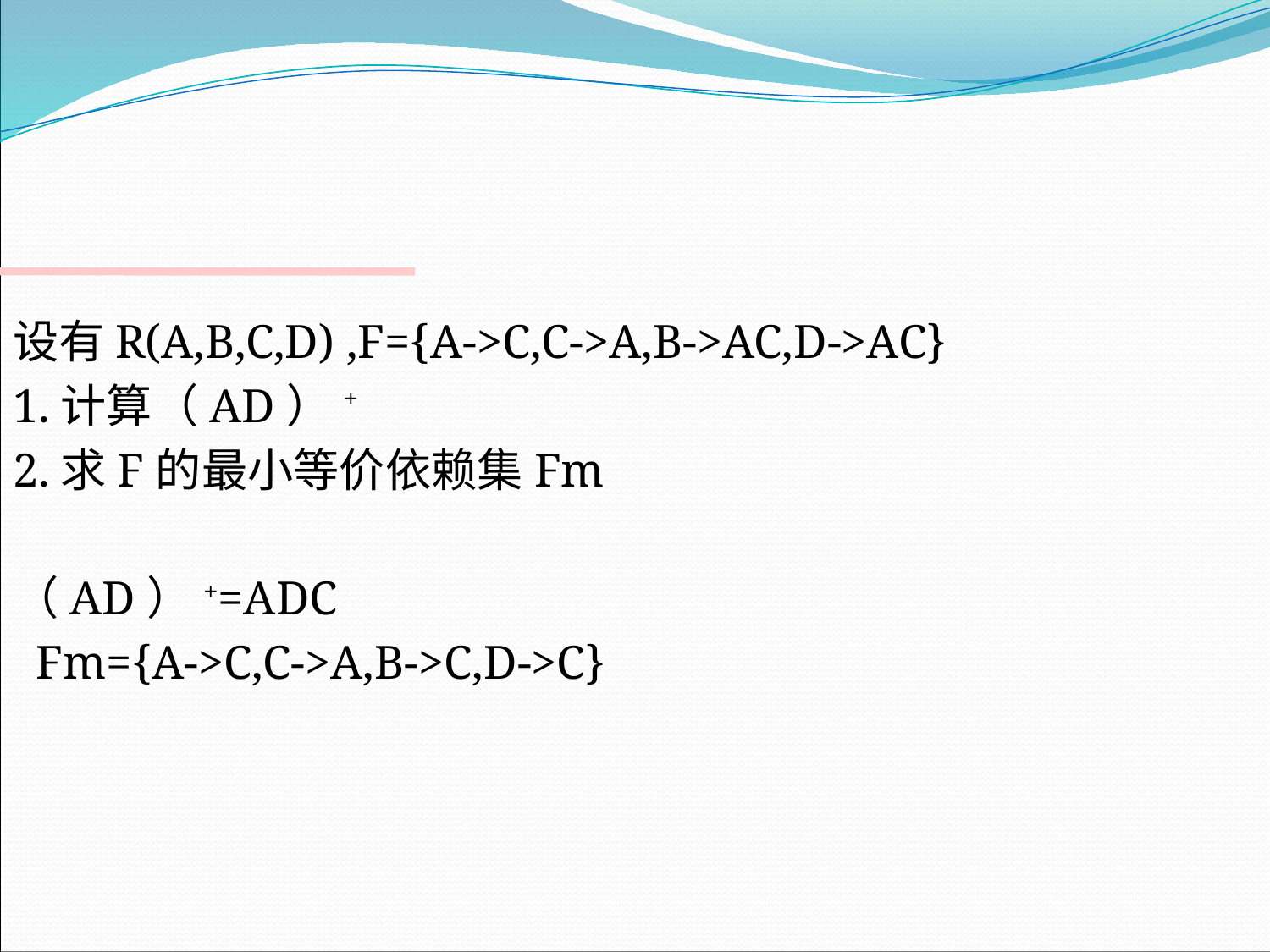

设有R(A,B,C,D) ,F={A->C,C->A,B->AC,D->AC}
1.计算（AD）+
2.求F的最小等价依赖集Fm

（AD）+=ADC
  Fm={A->C,C->A,B->C,D->C}

623